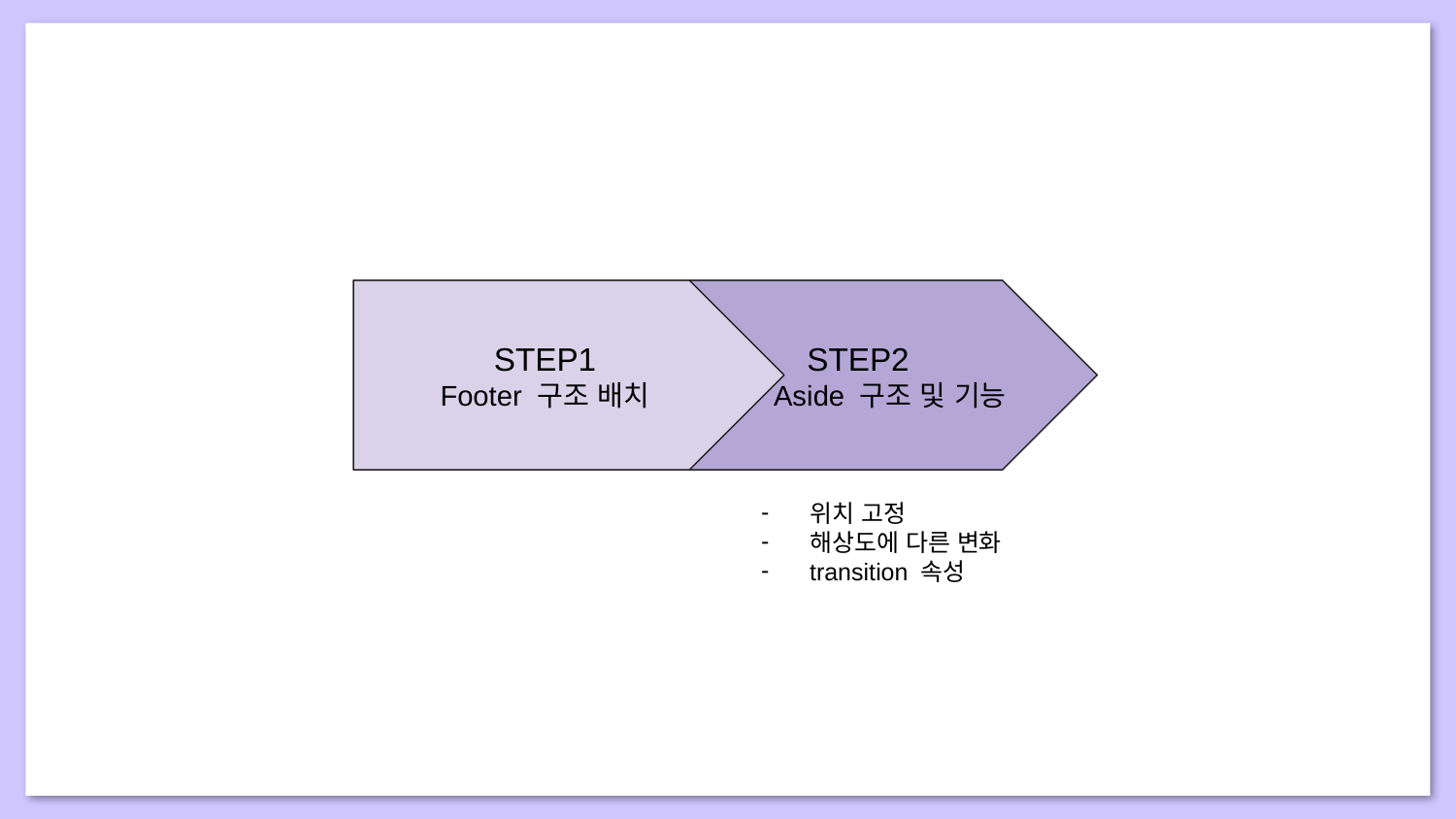

STEP1
Footer 구조 배치
STEP2
        Aside 구조 및 기능
위치 고정
해상도에 다른 변화
transition 속성